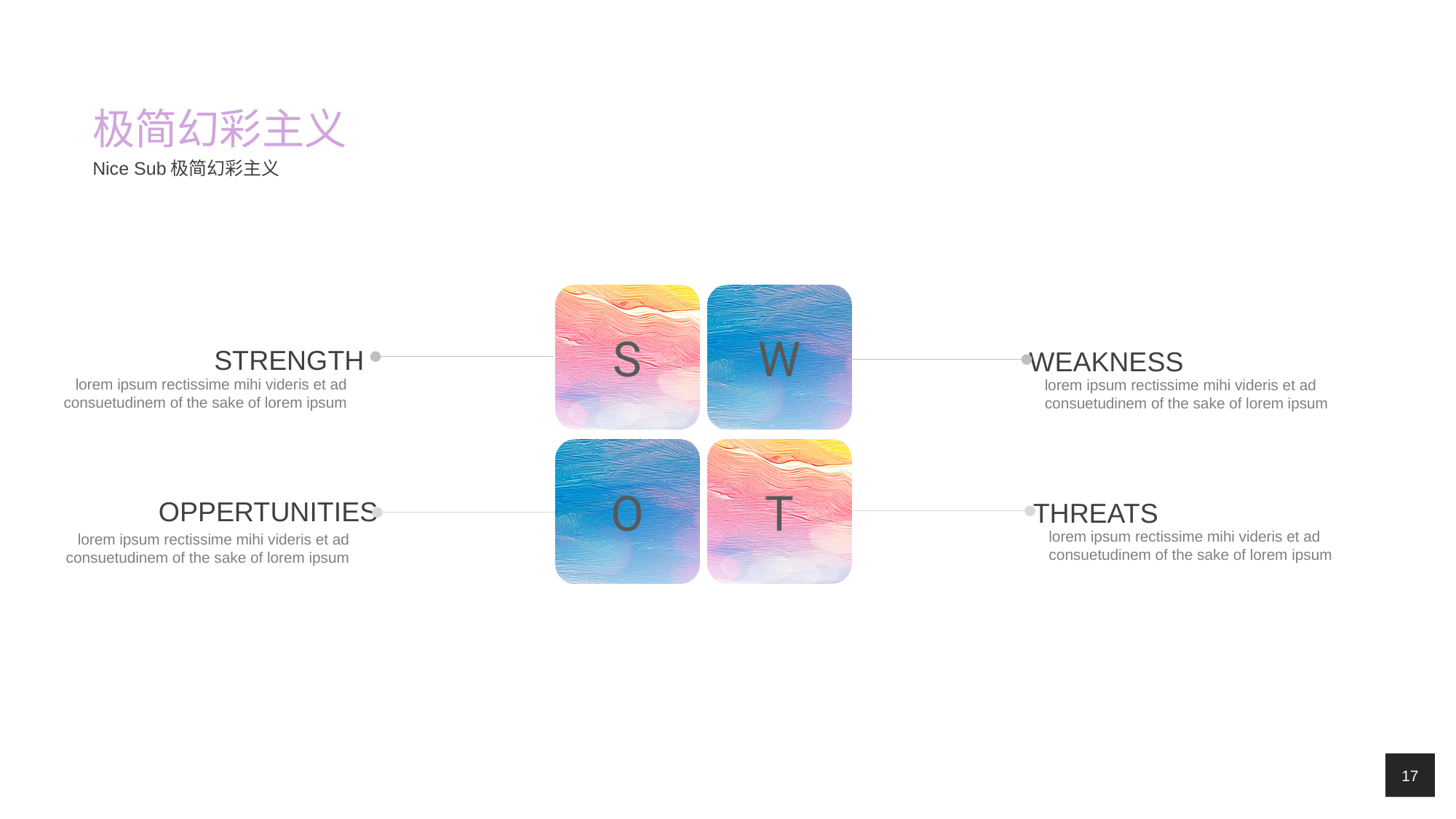

# 极简幻彩主义
Nice Sub极简幻彩主义
S
W
STRENGTH
WEAKNESS

lorem ipsum rectissime mihi videris et ad consuetudinem of the sake of lorem ipsum
lorem ipsum rectissime mihi videris et ad consuetudinem of the sake of lorem ipsum
O
T
OPPERTUNITIES
THREATS

lorem ipsum rectissime mihi videris et ad consuetudinem of the sake of lorem ipsum
lorem ipsum rectissime mihi videris et ad consuetudinem of the sake of lorem ipsum
17